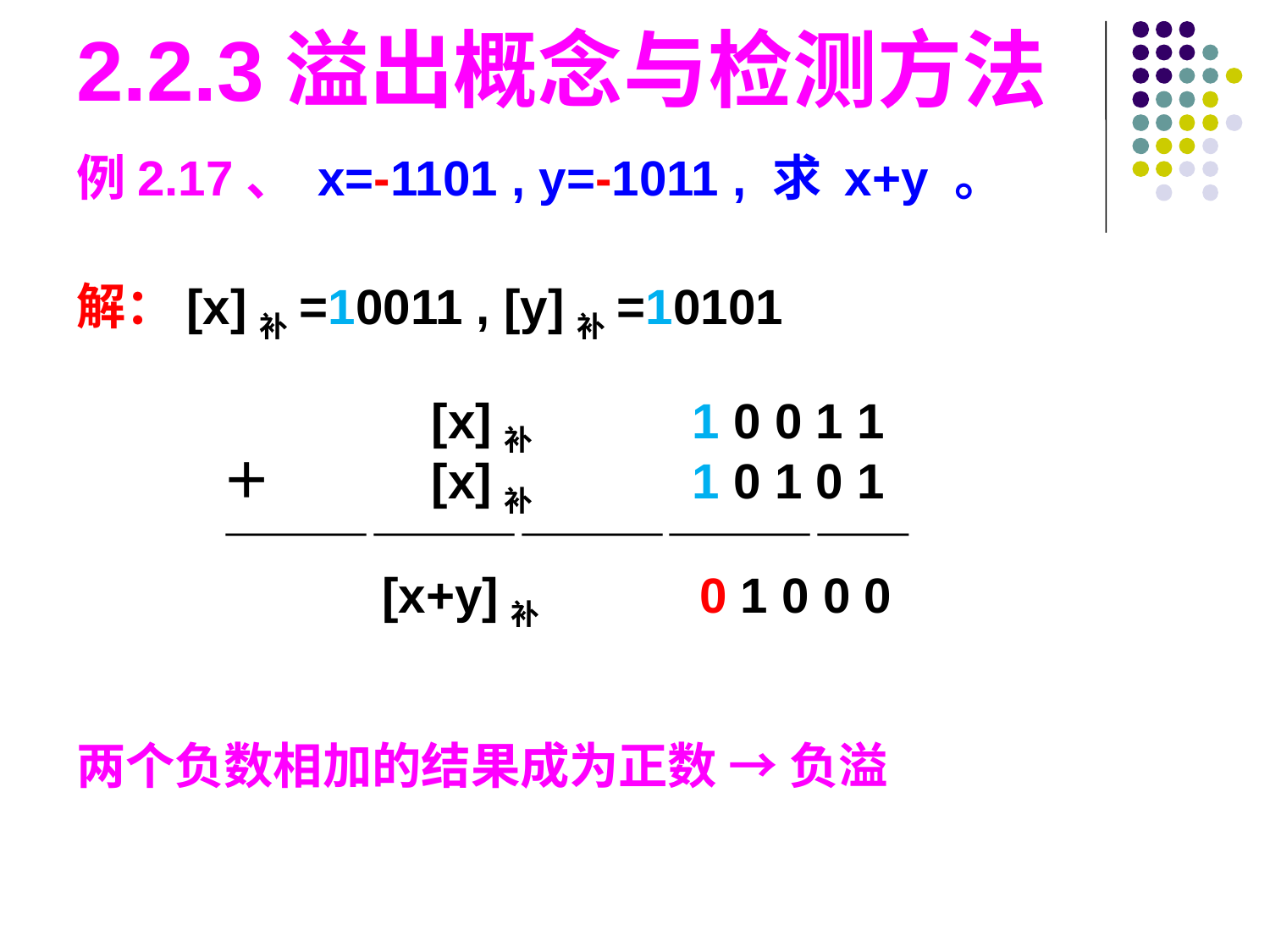

2.2.3溢出概念与检测方法
例2.17、 x=-1101 , y=-1011 , 求 x+y 。
解：[x]补=10011 , [y]补=10101
　　　　　　[x]补　　　1 0 0 1 1
　　＋　　　[x]补　　　1 0 1 0 1
　　——————————————
　　　　　[x+y]补　　　0 1 0 0 0
两个负数相加的结果成为正数 → 负溢
#
43